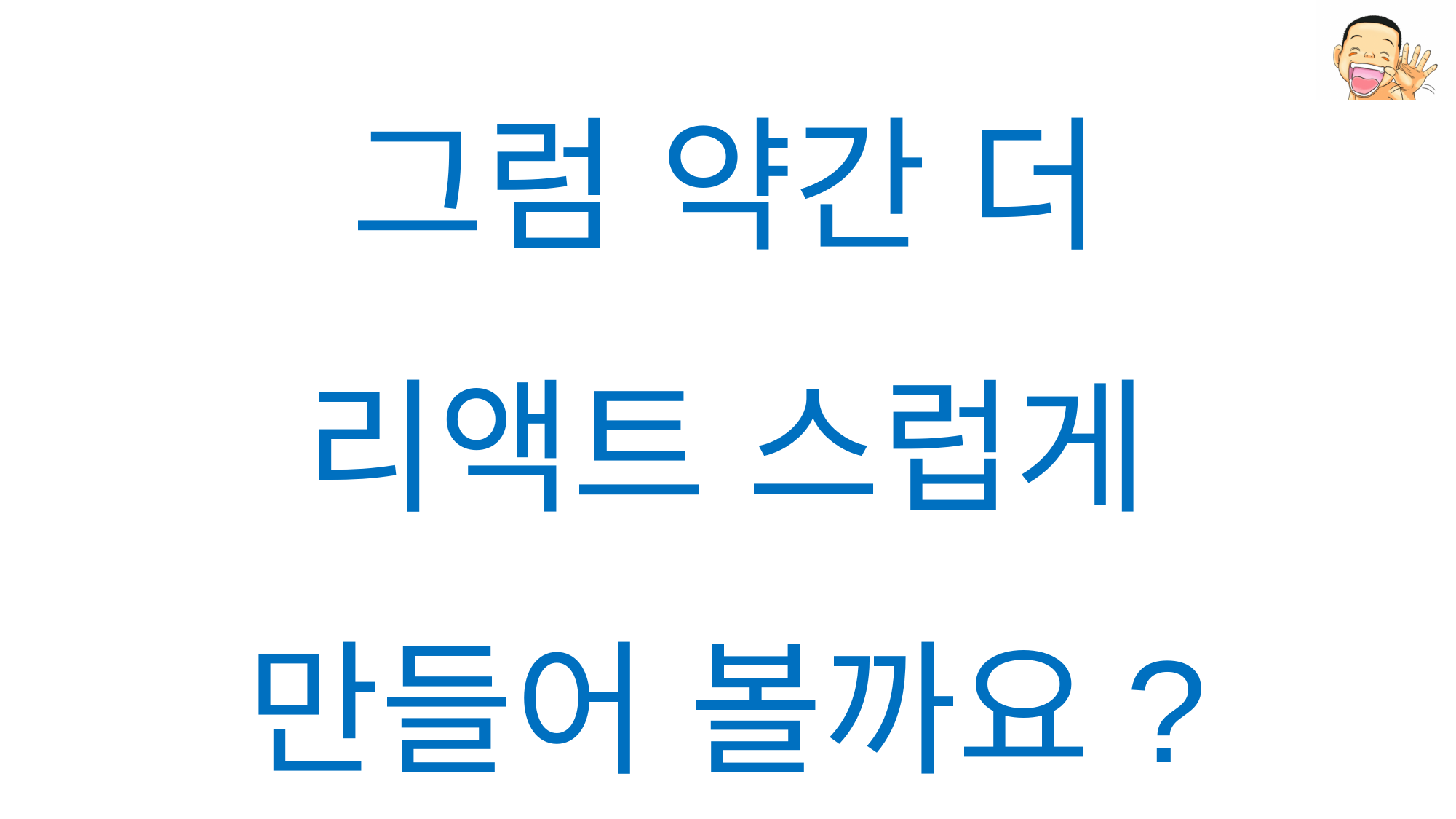

그럼 약간 더
리액트 스럽게
만들어 볼까요?